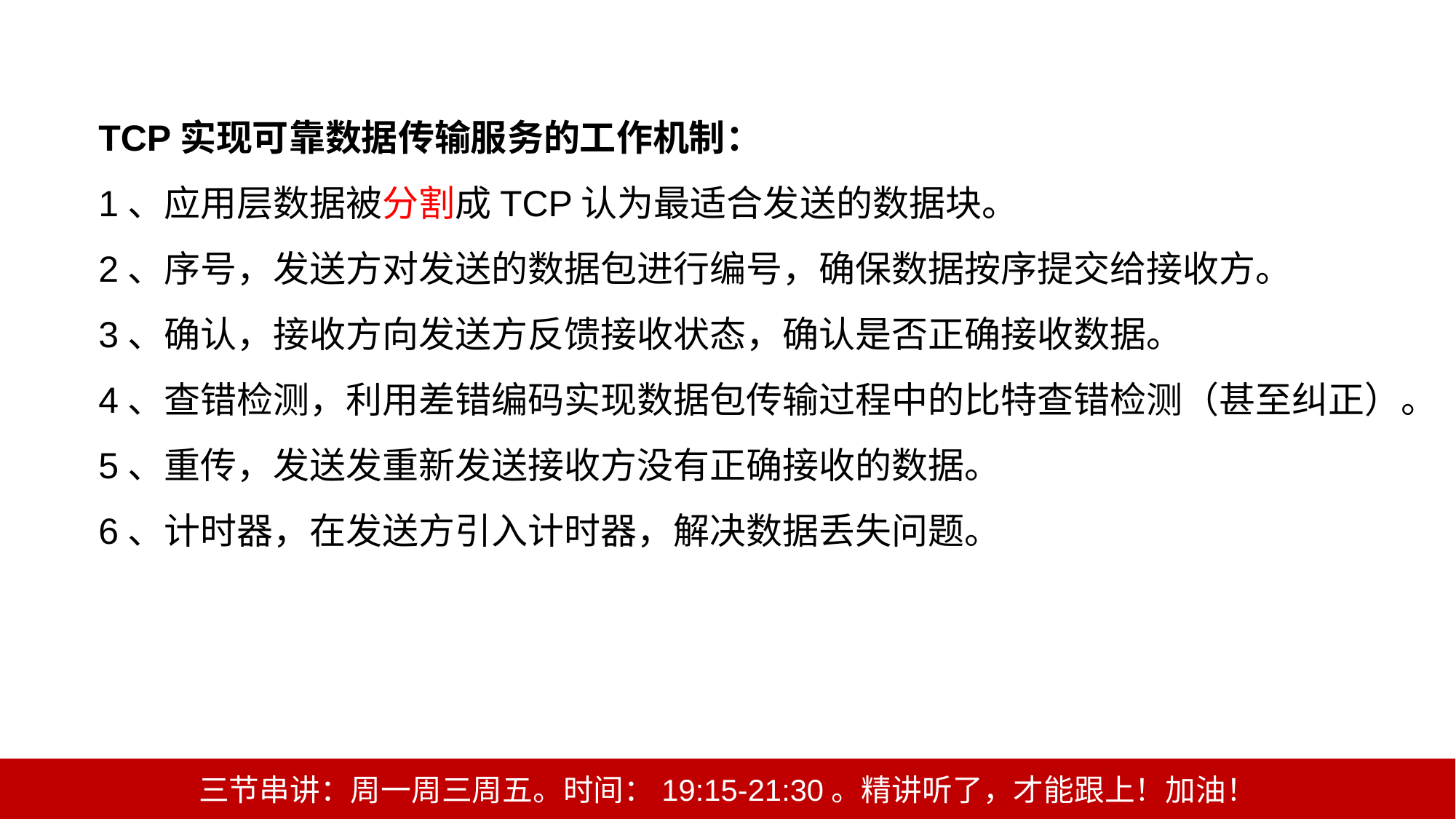

TCP实现可靠数据传输服务的工作机制：
1、应用层数据被分割成TCP认为最适合发送的数据块。
2、序号，发送方对发送的数据包进行编号，确保数据按序提交给接收方。
3、确认，接收方向发送方反馈接收状态，确认是否正确接收数据。
4、查错检测，利用差错编码实现数据包传输过程中的比特查错检测（甚至纠正）。
5、重传，发送发重新发送接收方没有正确接收的数据。
6、计时器，在发送方引入计时器，解决数据丢失问题。
三节串讲：周一周三周五。时间：19:15-21:30。精讲听了，才能跟上！加油！